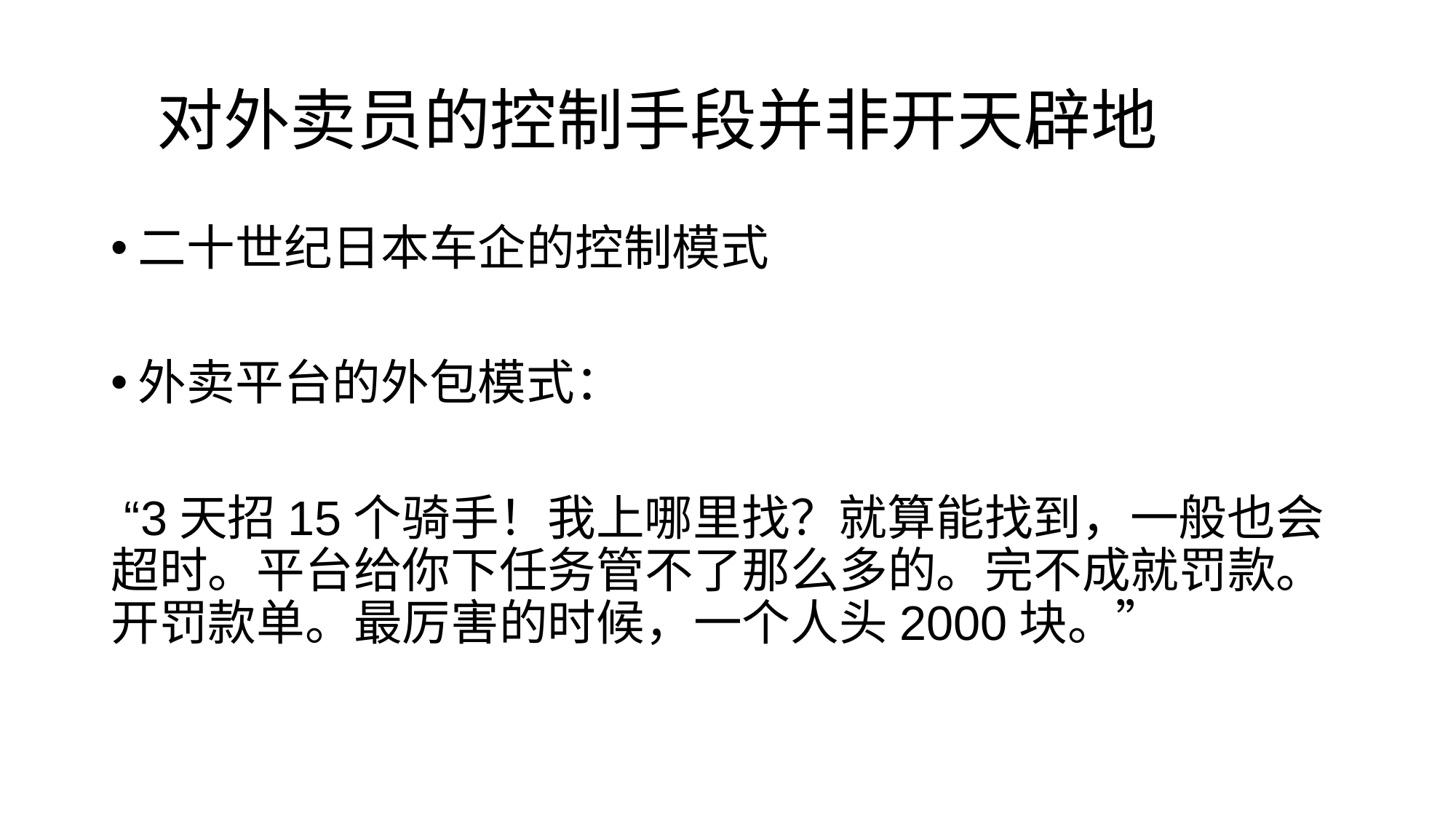

# 对外卖员的控制手段并非开天辟地
二十世纪日本车企的控制模式

外卖平台的外包模式：

 “3天招15个骑手！我上哪里找？就算能找到，一般也会超时。平台给你下任务管不了那么多的。完不成就罚款。开罚款单。最厉害的时候，一个人头2000块。”